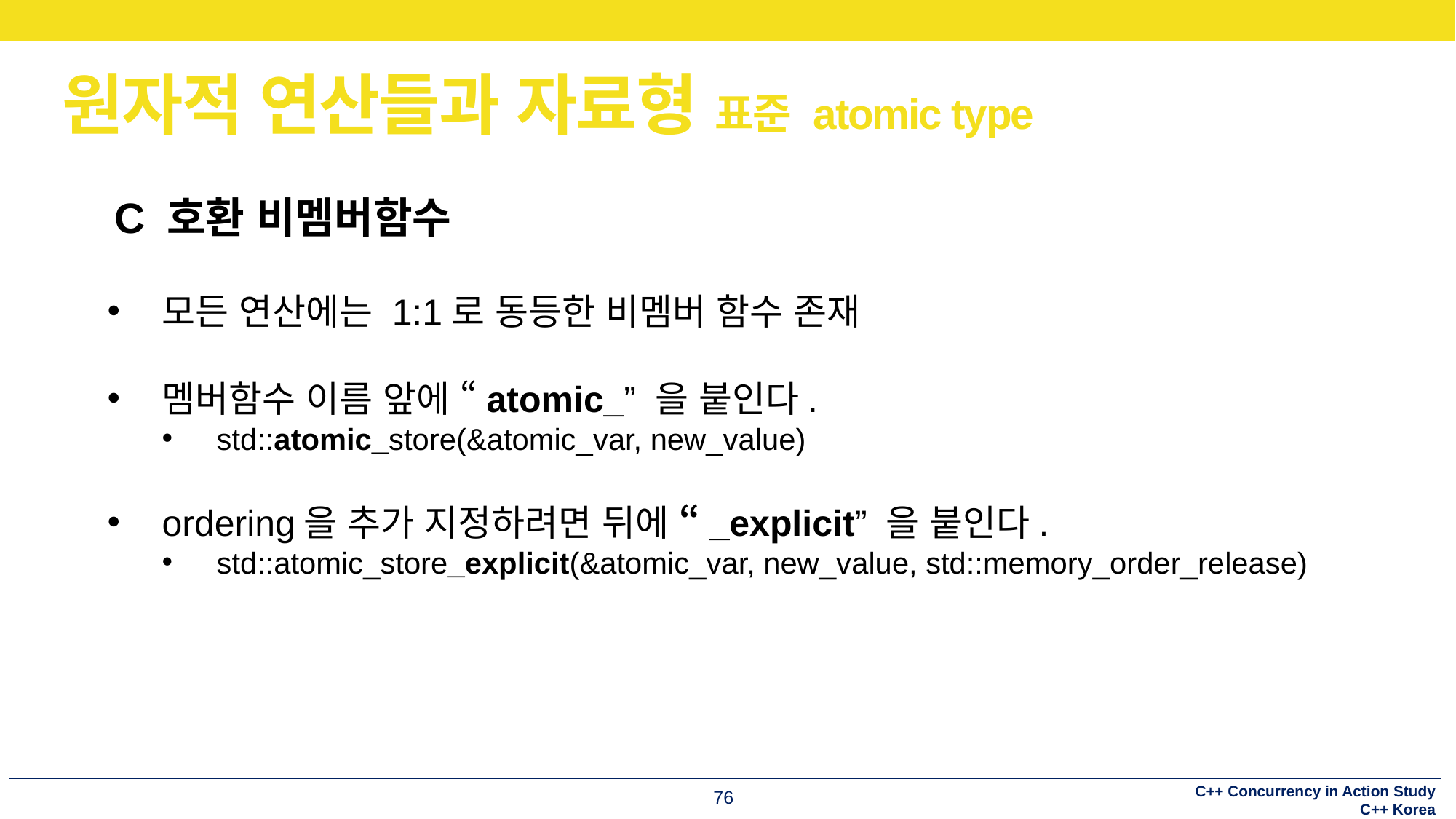

# 원자적 연산들과 자료형 표준 atomic type
C 호환 비멤버함수
모든 연산에는 1:1로 동등한 비멤버 함수 존재

멤버함수 이름 앞에 “atomic_” 을 붙인다.
std::atomic_store(&atomic_var, new_value)

ordering을 추가 지정하려면 뒤에 “_explicit” 을 붙인다.
std::atomic_store_explicit(&atomic_var, new_value, std::memory_order_release)
76